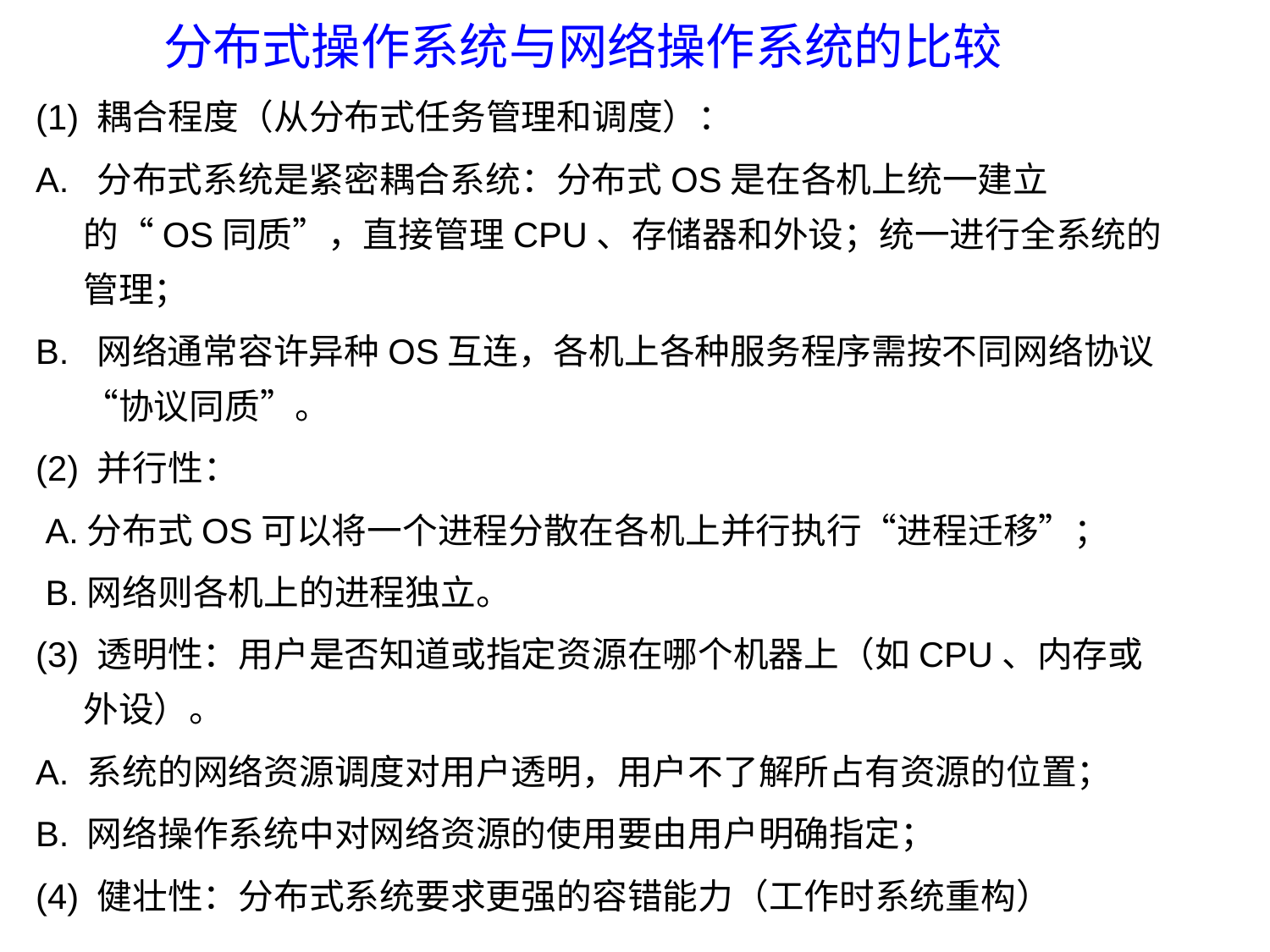

# 分布式操作系统与网络操作系统的比较
(1) 耦合程度（从分布式任务管理和调度）：
A.  分布式系统是紧密耦合系统：分布式OS是在各机上统一建立的“OS同质”，直接管理CPU、存储器和外设；统一进行全系统的管理；
B.  网络通常容许异种OS互连，各机上各种服务程序需按不同网络协议“协议同质”。
(2) 并行性：
 A.分布式OS可以将一个进程分散在各机上并行执行“进程迁移”；
 B.网络则各机上的进程独立。
(3) 透明性：用户是否知道或指定资源在哪个机器上（如CPU、内存或外设）。
A. 系统的网络资源调度对用户透明，用户不了解所占有资源的位置；
B. 网络操作系统中对网络资源的使用要由用户明确指定；
(4) 健壮性：分布式系统要求更强的容错能力（工作时系统重构）